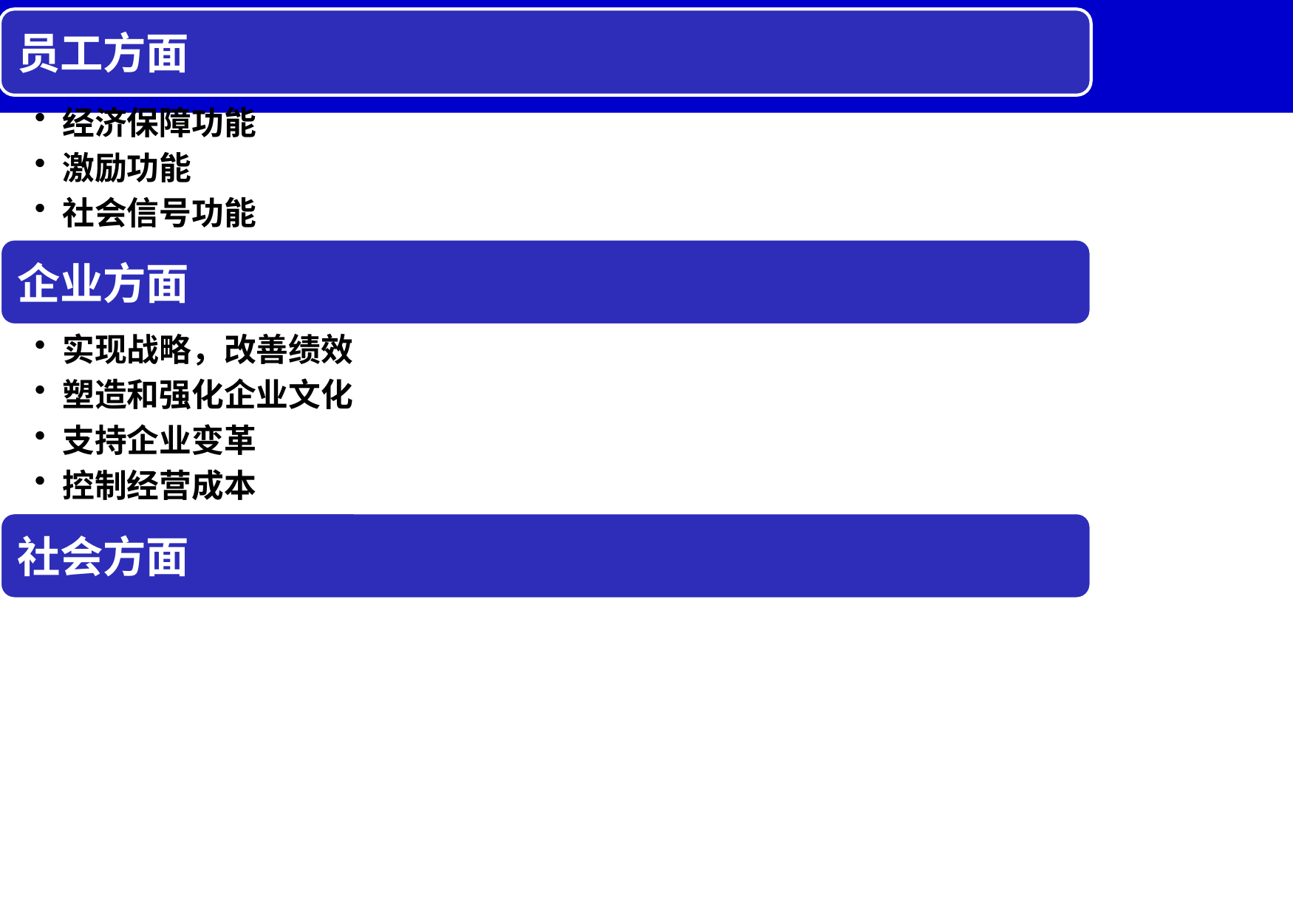

# 薪酬的功能
员工方面
经济保障功能
激励功能
社会信号功能
企业方面
实现战略，改善绩效
塑造和强化企业文化
支持企业变革
控制经营成本
社会方面